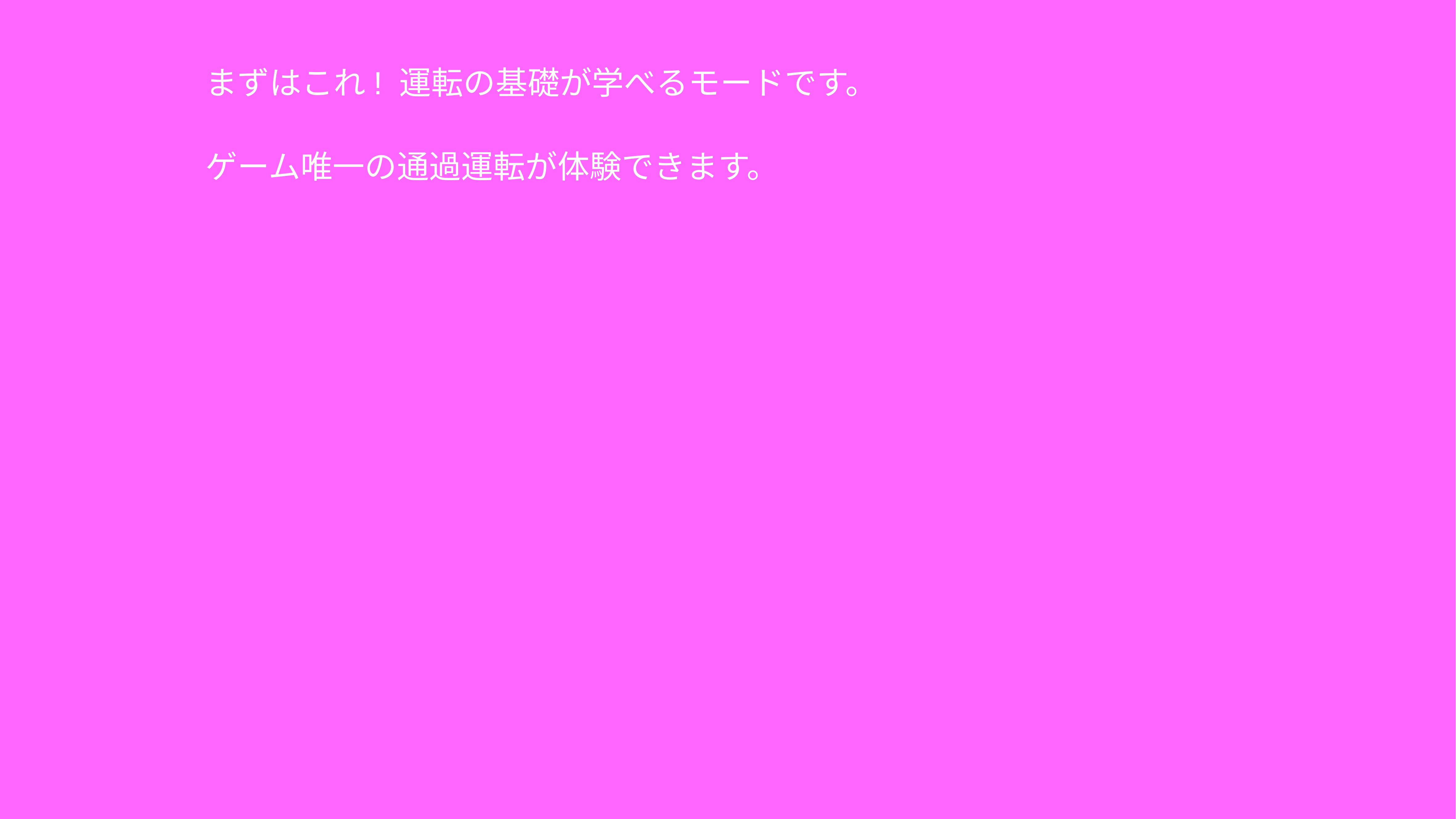

まずはこれ! 運転の基礎が学べるモードです。
ゲーム唯一の通過運転が体験できます。